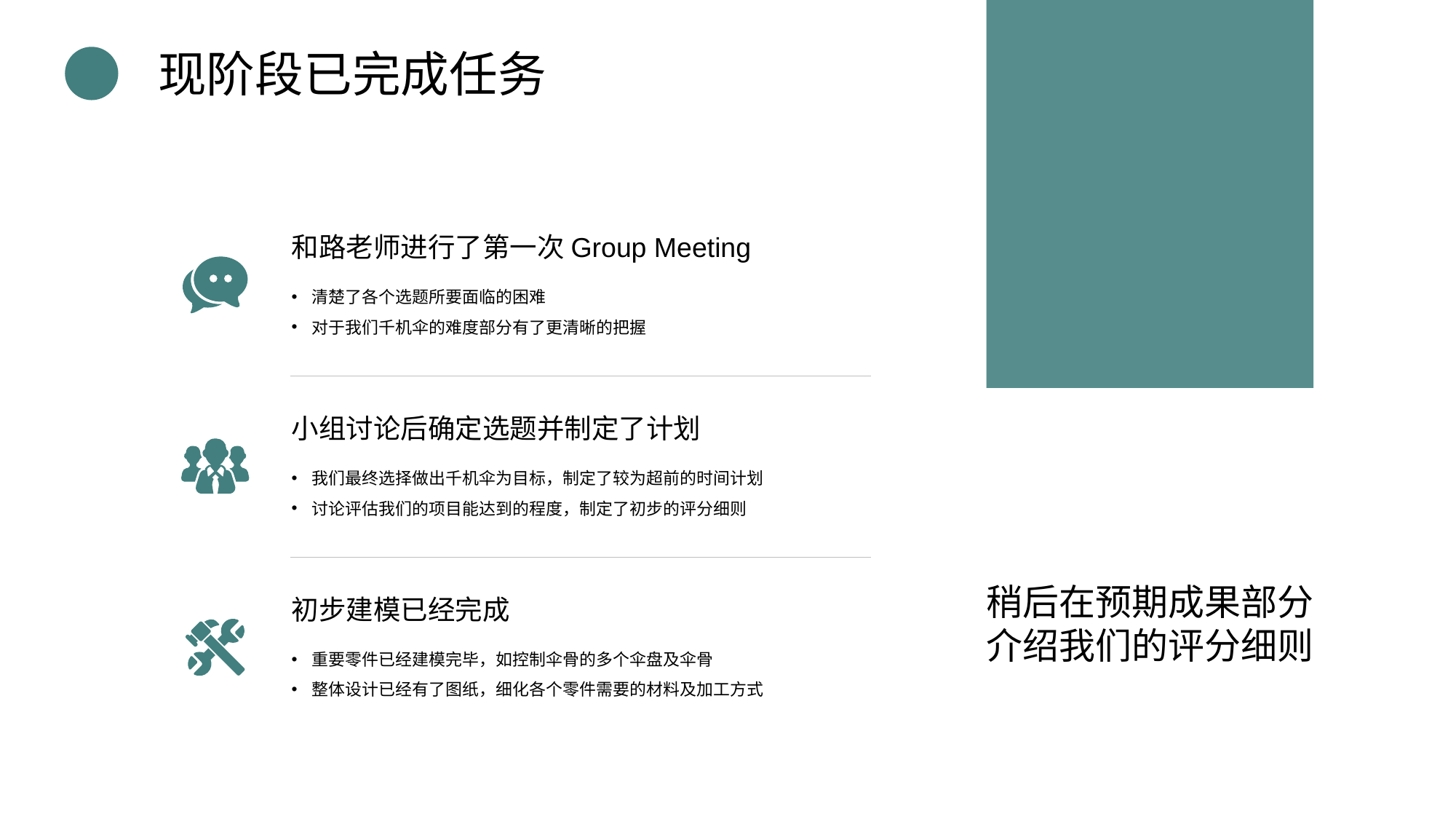

现阶段已完成任务

和路老师进行了第一次Group Meeting
清楚了各个选题所要面临的困难
对于我们千机伞的难度部分有了更清晰的把握

小组讨论后确定选题并制定了计划
我们最终选择做出千机伞为目标，制定了较为超前的时间计划
讨论评估我们的项目能达到的程度，制定了初步的评分细则

稍后在预期成果部分介绍我们的评分细则
初步建模已经完成
重要零件已经建模完毕，如控制伞骨的多个伞盘及伞骨
整体设计已经有了图纸，细化各个零件需要的材料及加工方式